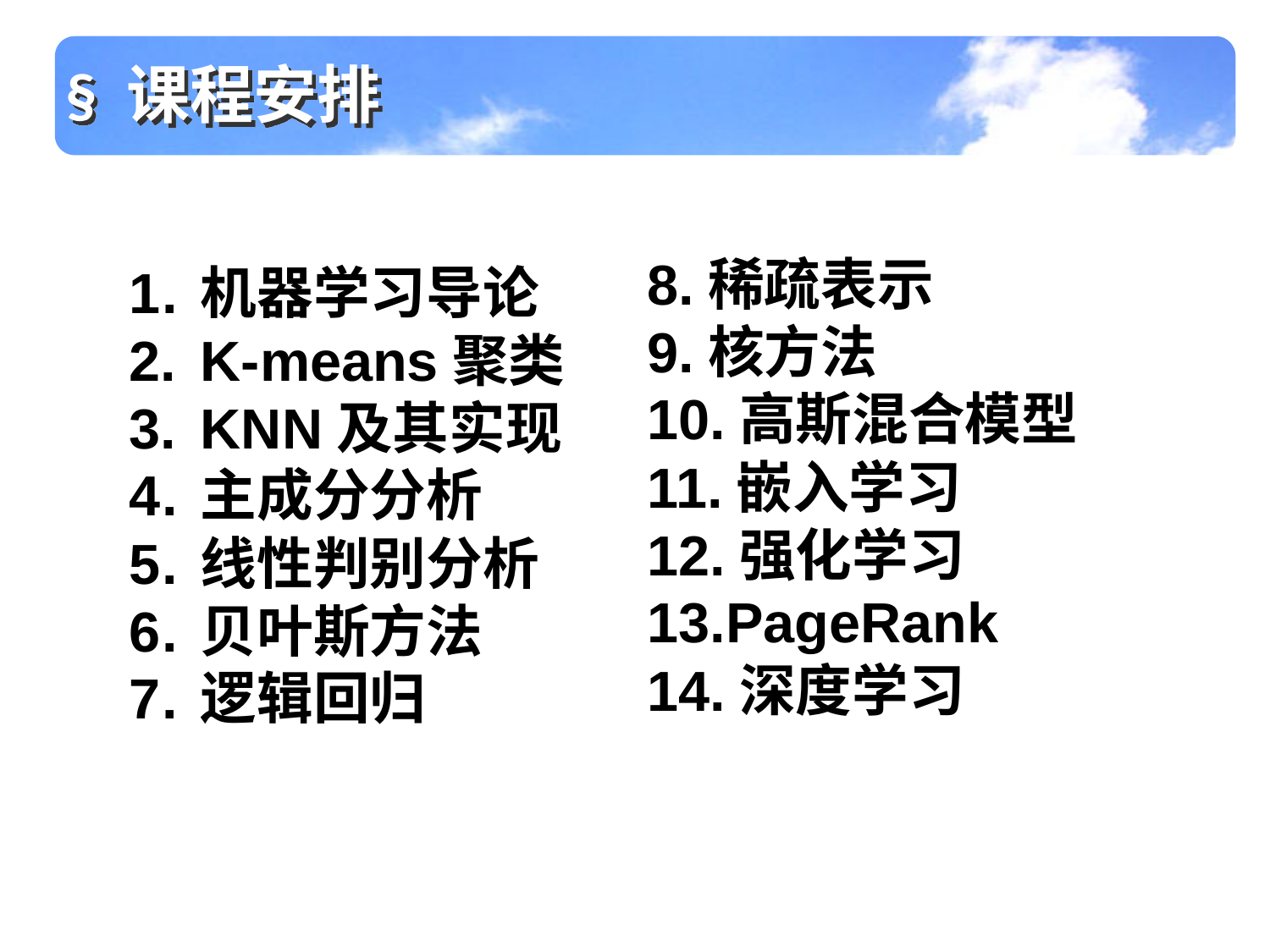

§ 课程安排

8.稀疏表示
9.核方法
10.高斯混合模型
11.嵌入学习
12.强化学习
13.PageRank
14.深度学习
机器学习导论
K-means聚类
KNN及其实现
主成分分析
线性判别分析
贝叶斯方法
逻辑回归